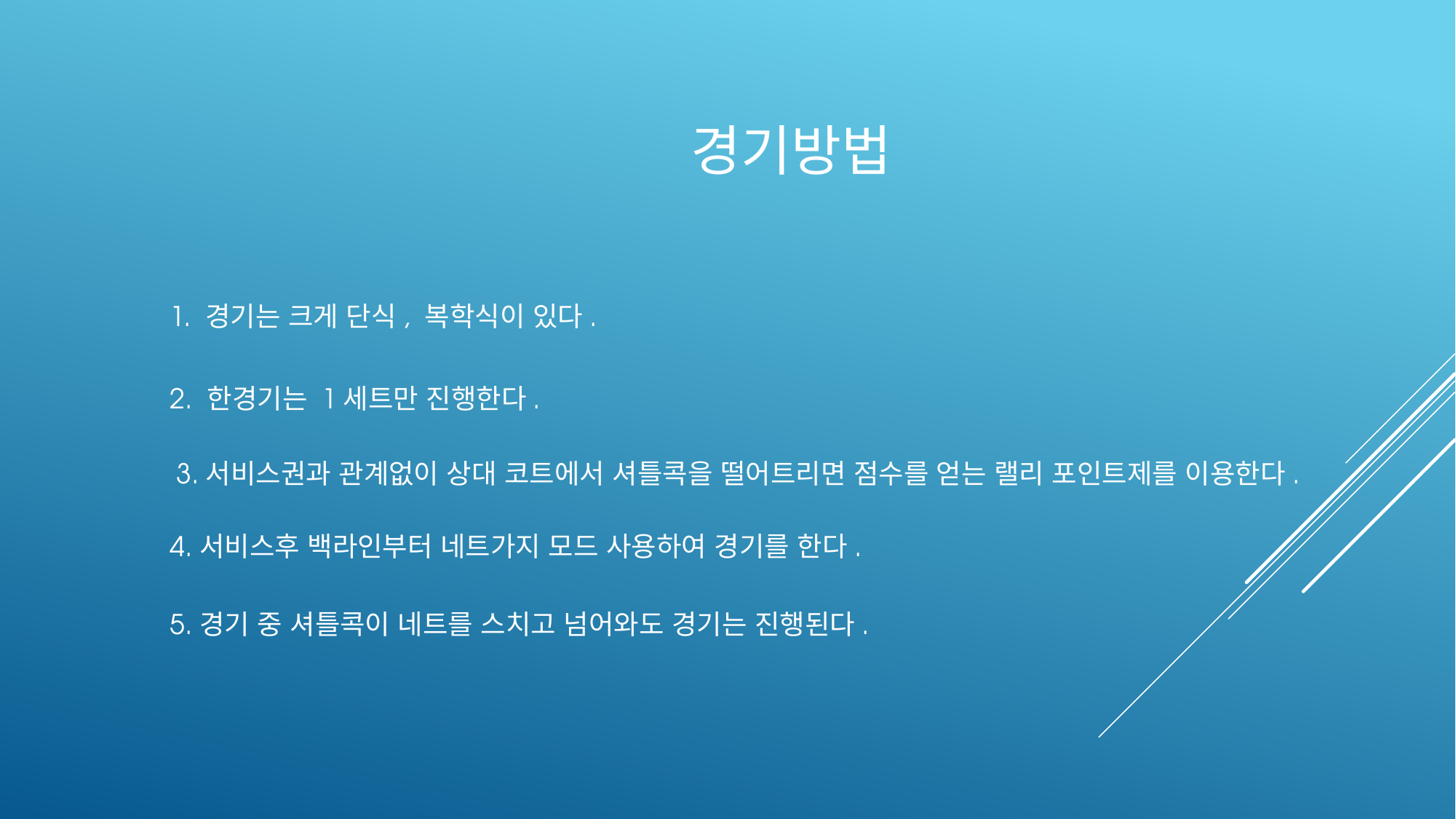

경기방법
1. 경기는 크게 단식, 복학식이 있다.
2. 한경기는 1세트만 진행한다.
3.서비스권과 관계없이 상대 코트에서 셔틀콕을 떨어트리면 점수를 얻는 랠리 포인트제를 이용한다.
4.서비스후 백라인부터 네트가지 모드 사용하여 경기를 한다.
5.경기 중 셔틀콕이 네트를 스치고 넘어와도 경기는 진행된다.